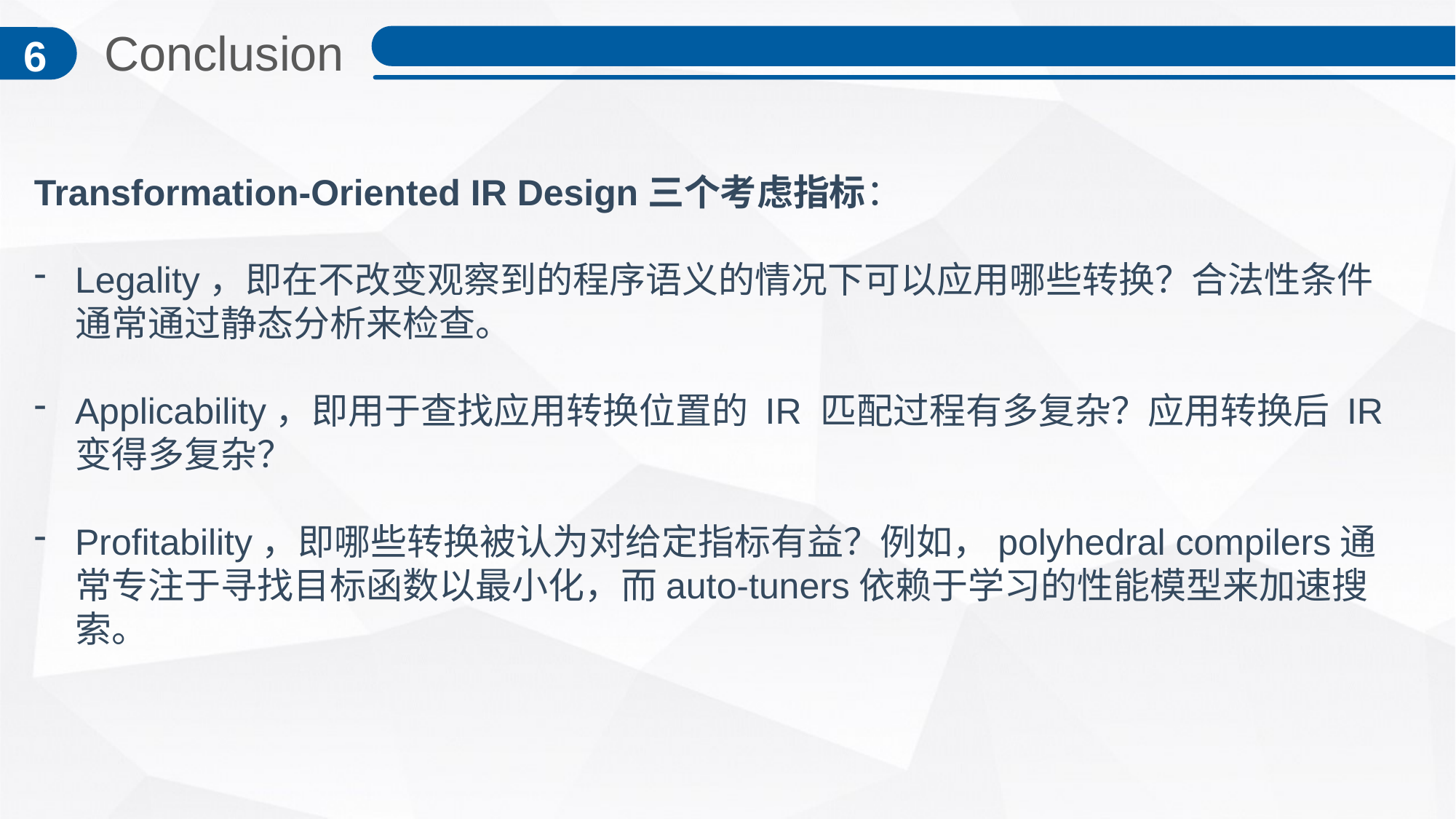

Conclusion
6

Transformation-Oriented IR Design三个考虑指标：

Legality，即在不改变观察到的程序语义的情况下可以应用哪些转换？合法性条件通常通过静态分析来检查。

Applicability，即用于查找应用转换位置的 IR 匹配过程有多复杂？应用转换后 IR 变得多复杂？

Profitability，即哪些转换被认为对给定指标有益？例如，polyhedral compilers通常专注于寻找目标函数以最小化，而auto-tuners依赖于学习的性能模型来加速搜索。